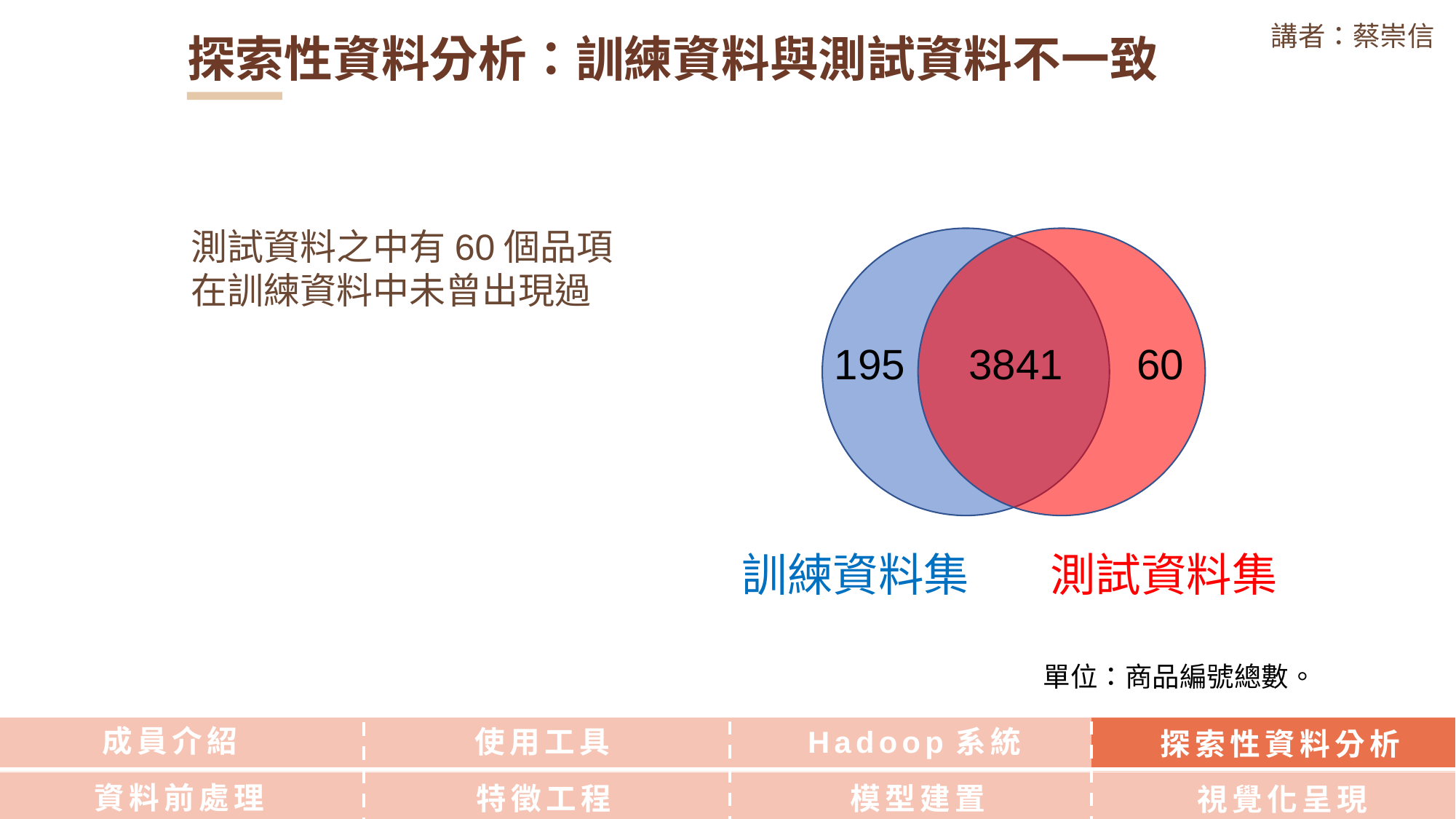

講者：蔡崇信
探索性資料分析：訓練資料與測試資料不一致

測試資料之中有60個品項
在訓練資料中未曾出現過

195
3841
60
測試資料集
訓練資料集
單位：商品編號總數。

成員介紹
使用工具
Hadoop系統
探索性資料分析
資料前處理
特徵工程
模型建置
視覺化呈現